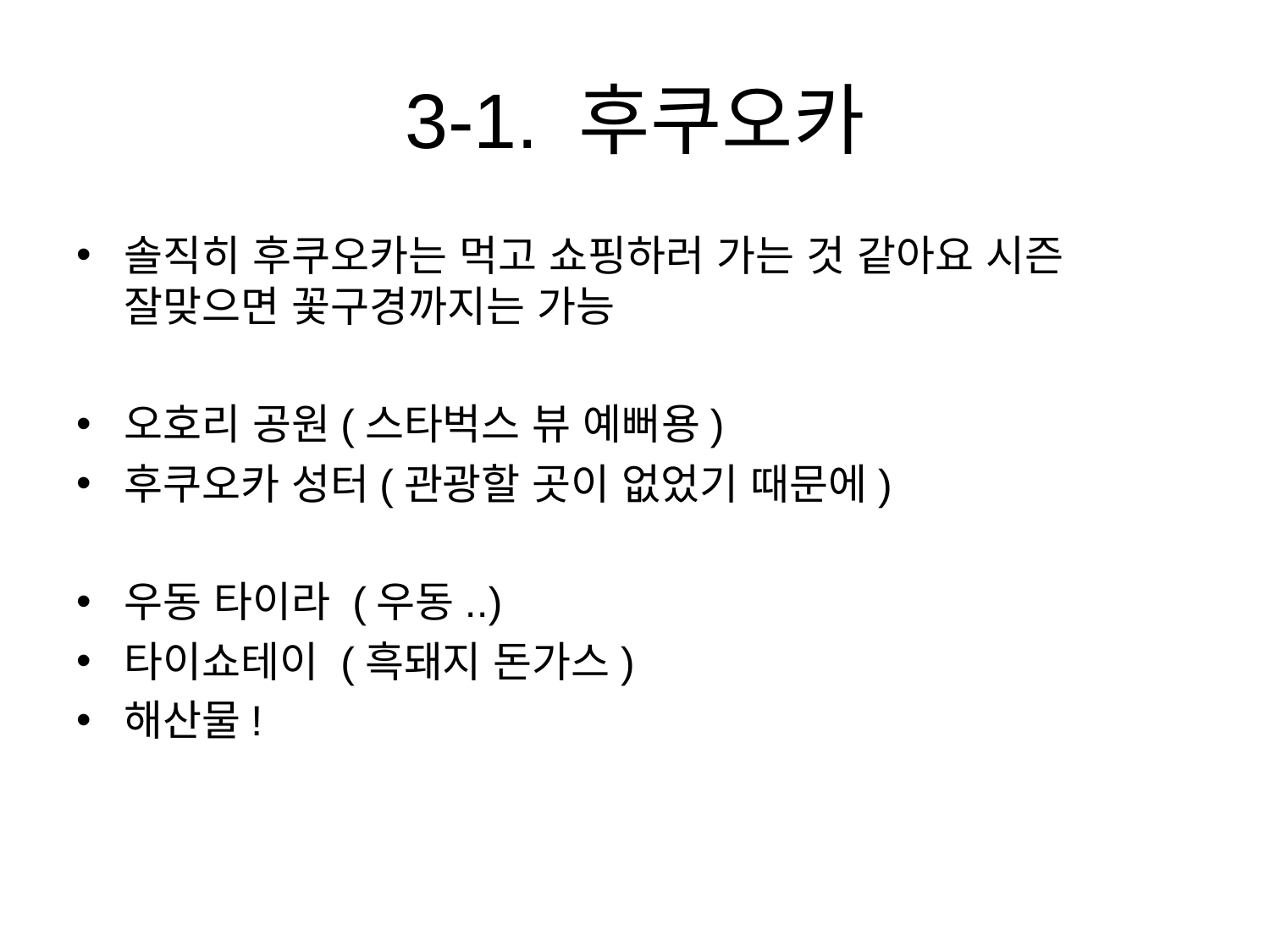

# 3-1. 후쿠오카
솔직히 후쿠오카는 먹고 쇼핑하러 가는 것 같아요 시즌 잘맞으면 꽃구경까지는 가능

오호리 공원(스타벅스 뷰 예뻐용)
후쿠오카 성터(관광할 곳이 없었기 때문에)

우동 타이라 (우동..)
타이쇼테이 (흑돼지 돈가스)
해산물!